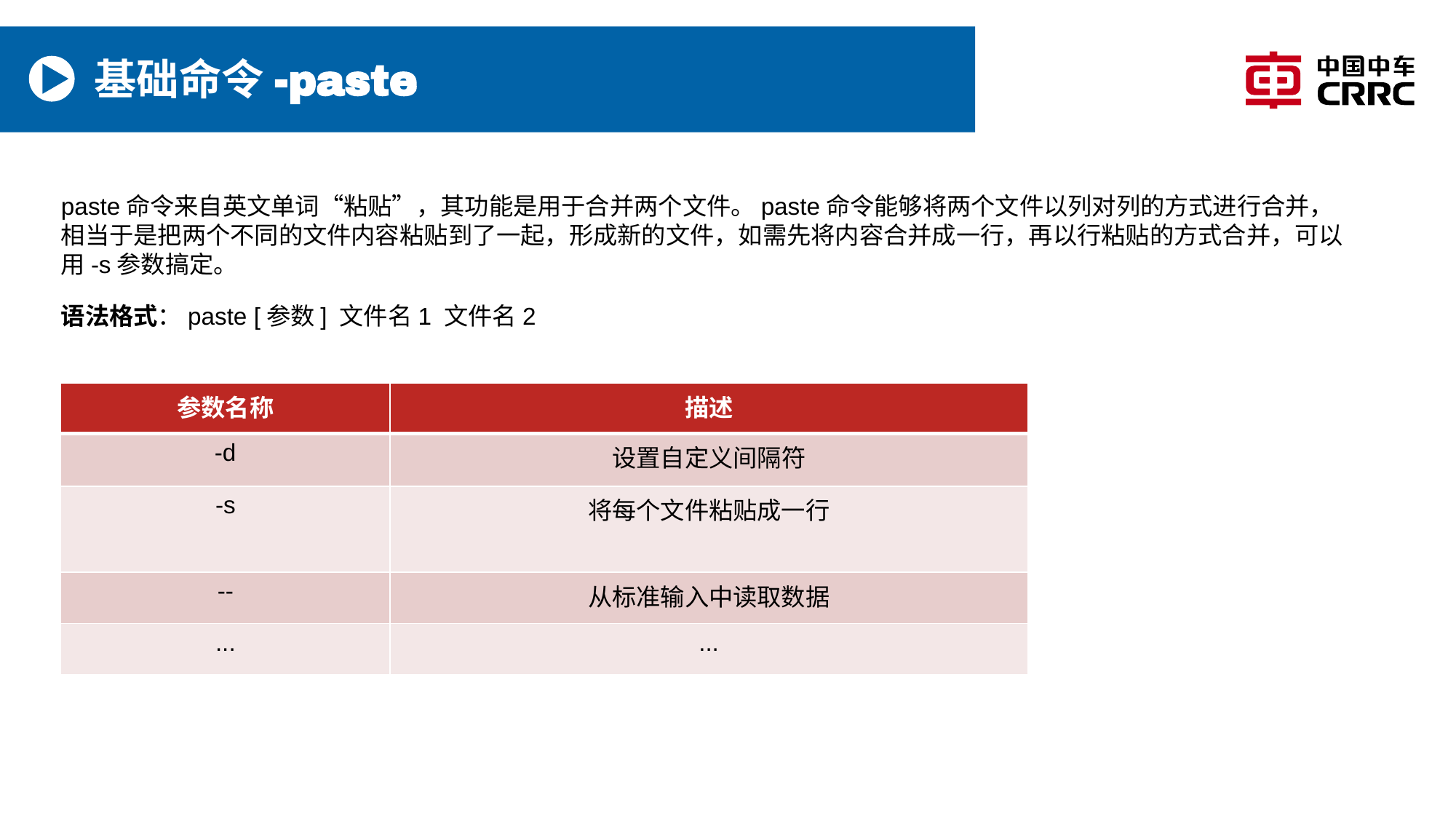

# 基础命令-paste
paste命令来自英文单词“粘贴”，其功能是用于合并两个文件。paste命令能够将两个文件以列对列的方式进行合并，相当于是把两个不同的文件内容粘贴到了一起，形成新的文件，如需先将内容合并成一行，再以行粘贴的方式合并，可以用-s参数搞定。
语法格式：paste [参数] 文件名1 文件名2

| 参数名称 | 描述 |
| --- | --- |
| -d | 设置自定义间隔符 |
| -s | 将每个文件粘贴成一行 |
| -- | 从标准输入中读取数据 |
| ... | ... |
19